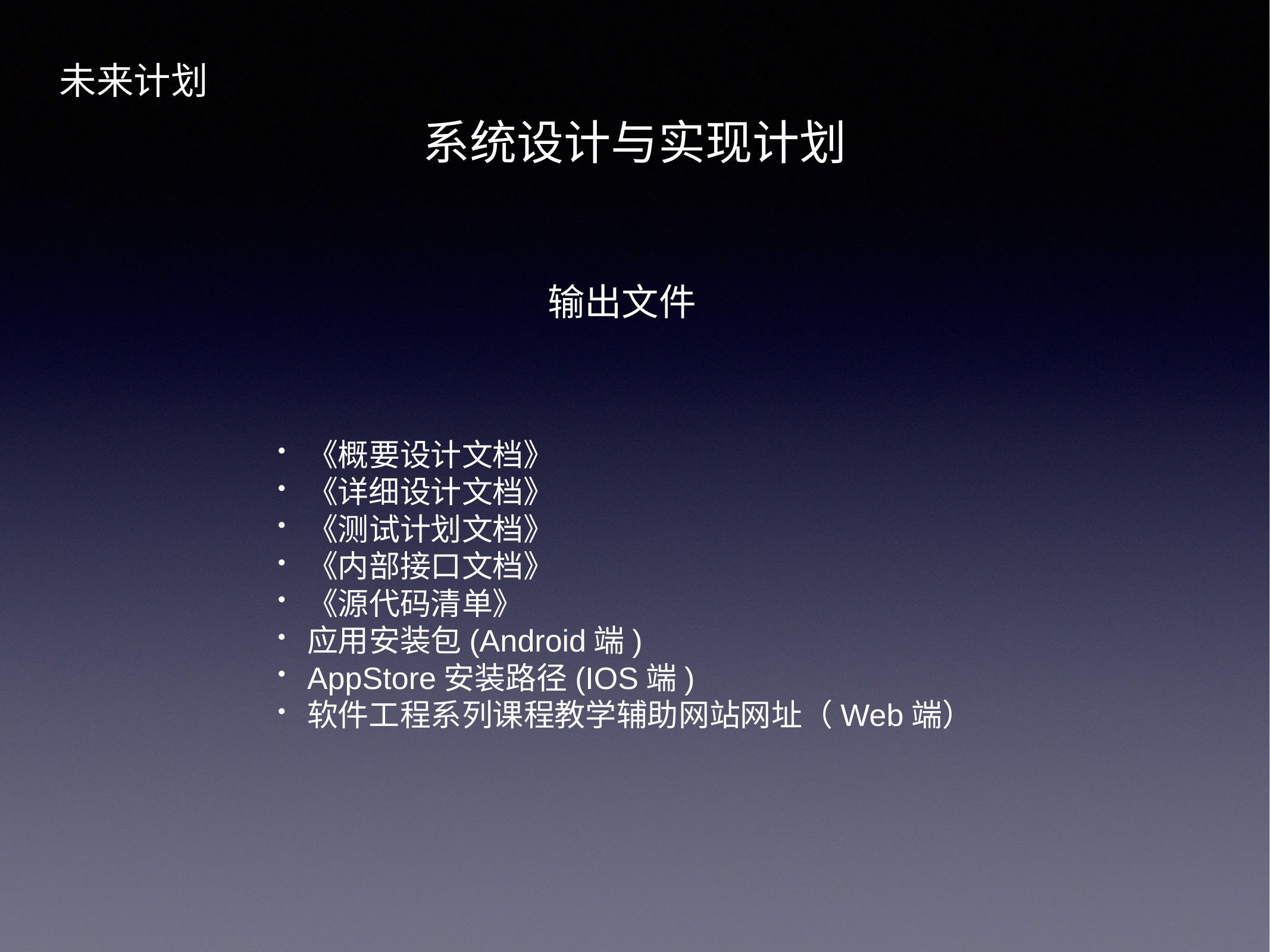

未来计划
系统设计与实现计划
输出文件
《概要设计文档》
《详细设计文档》
《测试计划文档》
《内部接口文档》
《源代码清单》
应用安装包(Android端)
AppStore安装路径(IOS端)
软件工程系列课程教学辅助网站网址（Web端）